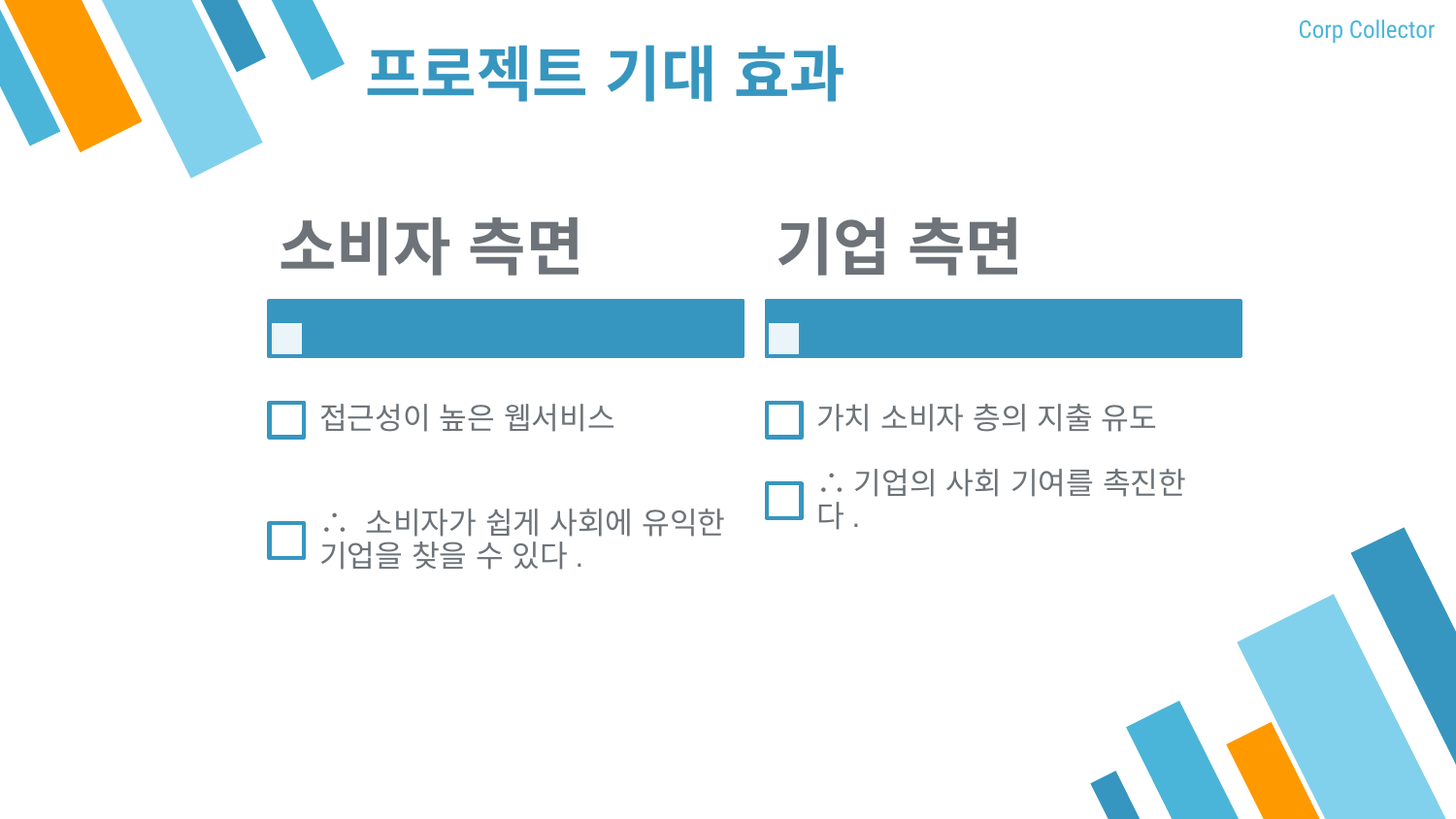

Corp Collector
# 프로젝트 기대 효과
소비자 측면
접근성이 높은 웹서비스
∴ 소비자가 쉽게 사회에 유익한
기업을 찾을 수 있다.
기업 측면
가치 소비자 층의 지출 유도
∴기업의 사회 기여를 촉진한다.